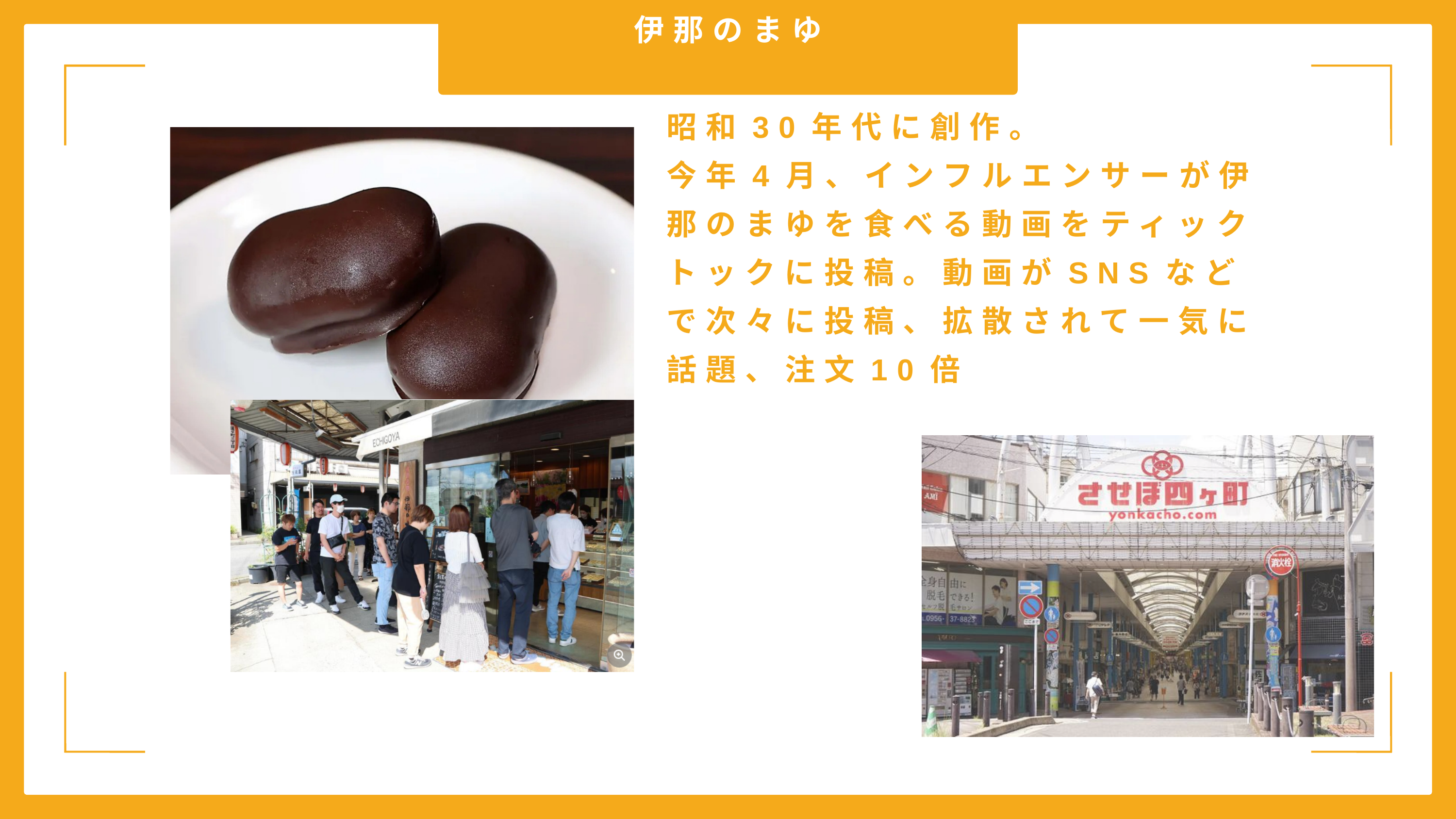

伊那のまゆ

昭和30年代に創作。
今年4月、インフルエンサーが伊那のまゆを食べる動画をティックトックに投稿。動画がSNSなどで次々に投稿、拡散されて一気に話題、注文10倍